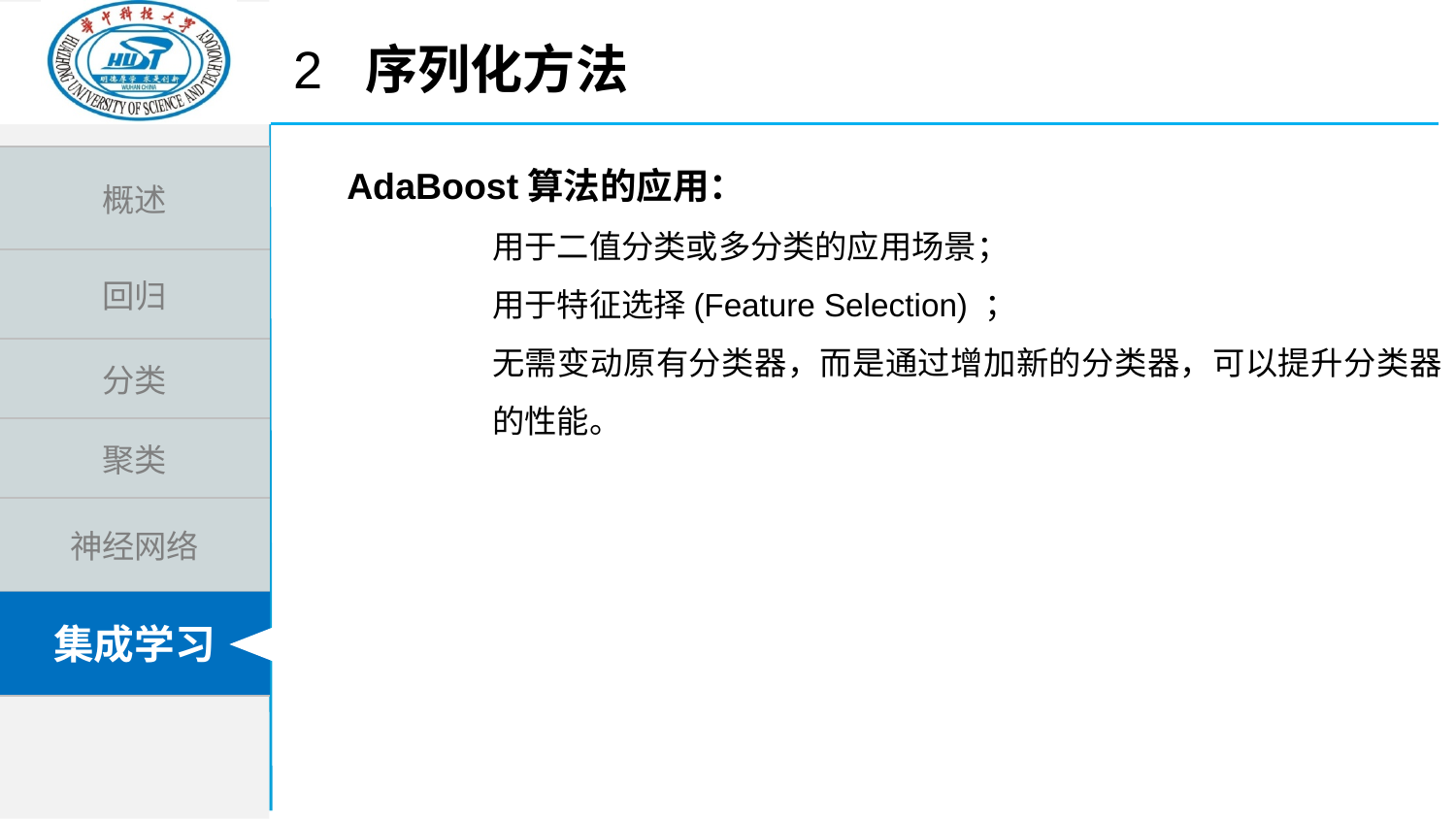

2  序列化方法
AdaBoost算法的应用：
用于二值分类或多分类的应用场景；
用于特征选择(Feature Selection) ；
无需变动原有分类器，而是通过增加新的分类器，可以提升分类器的性能。